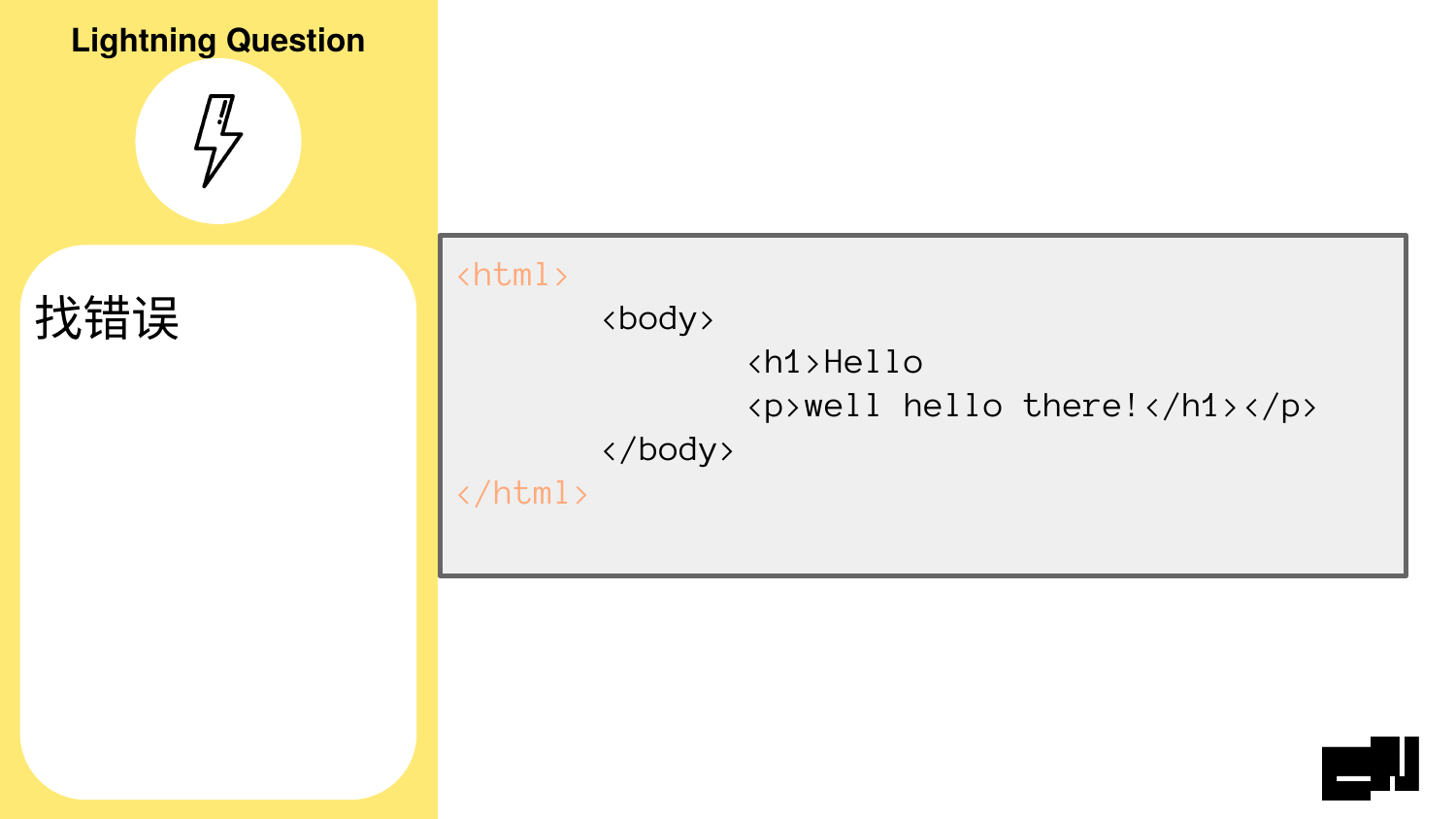

<html>
	<body>
		<h1>Hello
		<p>well hello there!</h1></p>
	</body>
</html>

# 找错误